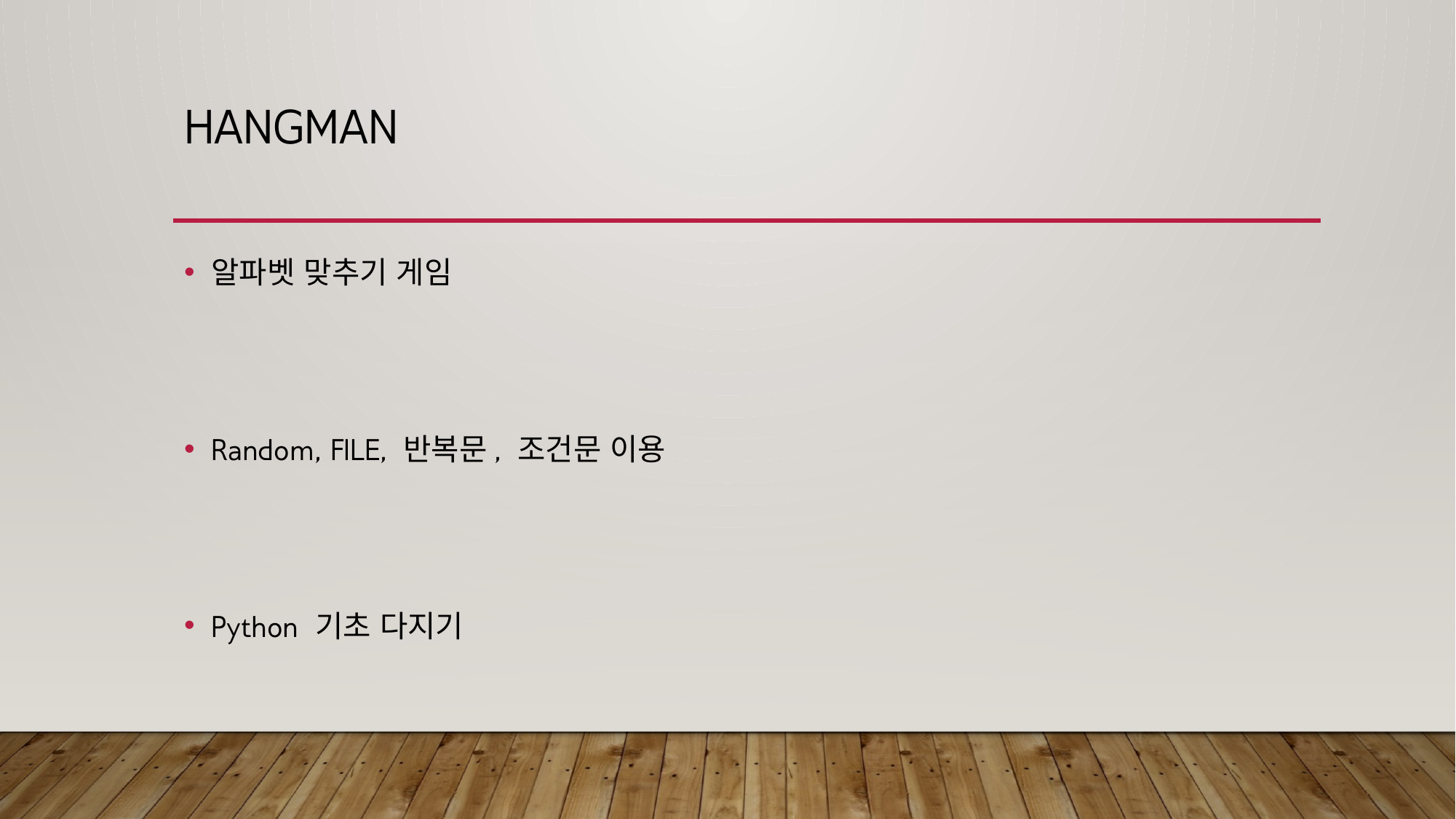

# hangman
알파벳 맞추기 게임

Random, FILE, 반복문, 조건문 이용

Python 기초 다지기